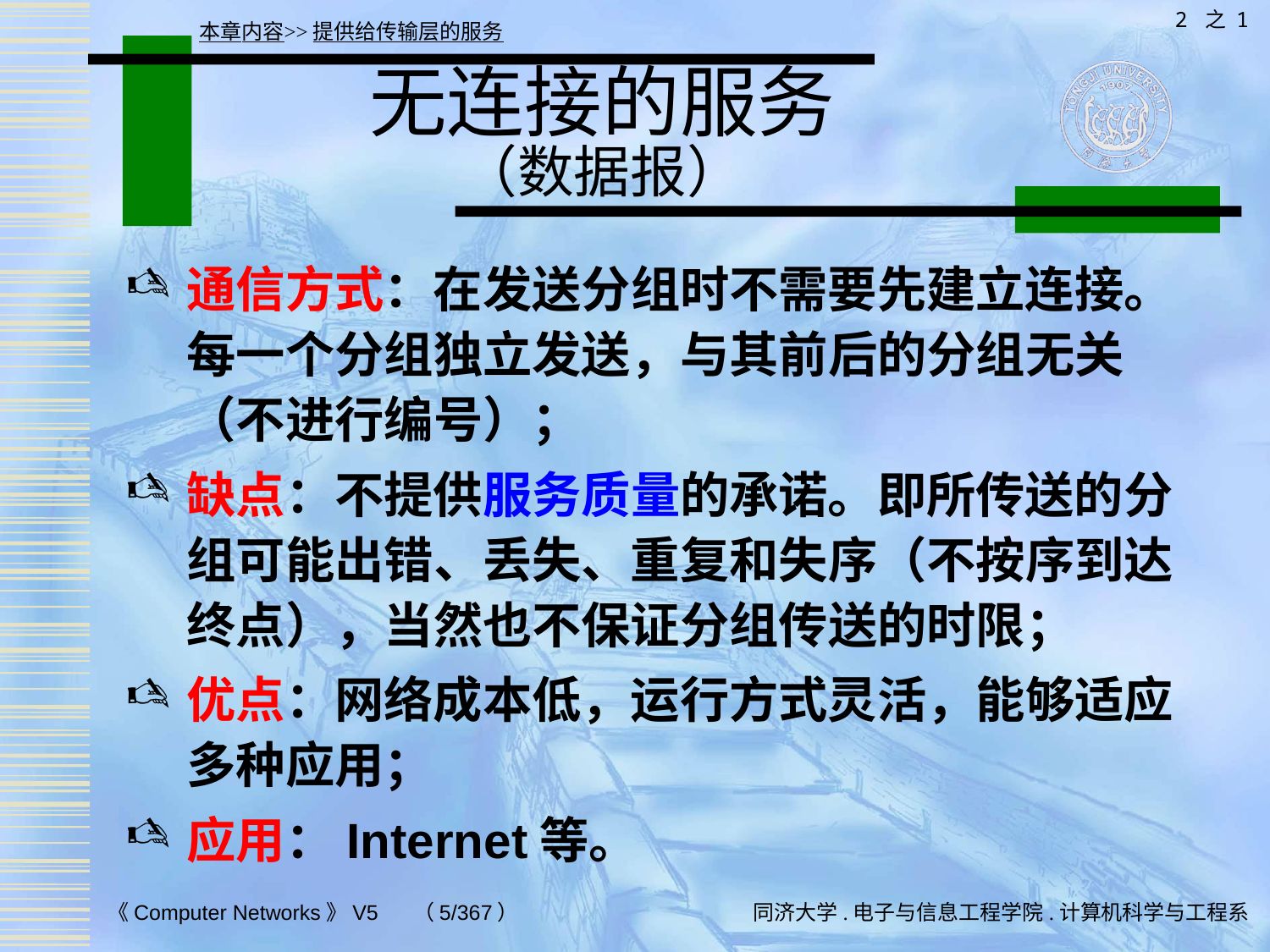

2 之 1
本章内容>>提供给传输层的服务
# 无连接的服务 （数据报）
通信方式：在发送分组时不需要先建立连接。每一个分组独立发送，与其前后的分组无关（不进行编号）；
缺点：不提供服务质量的承诺。即所传送的分组可能出错、丢失、重复和失序（不按序到达终点），当然也不保证分组传送的时限；
优点：网络成本低，运行方式灵活，能够适应多种应用；
应用：Internet等。